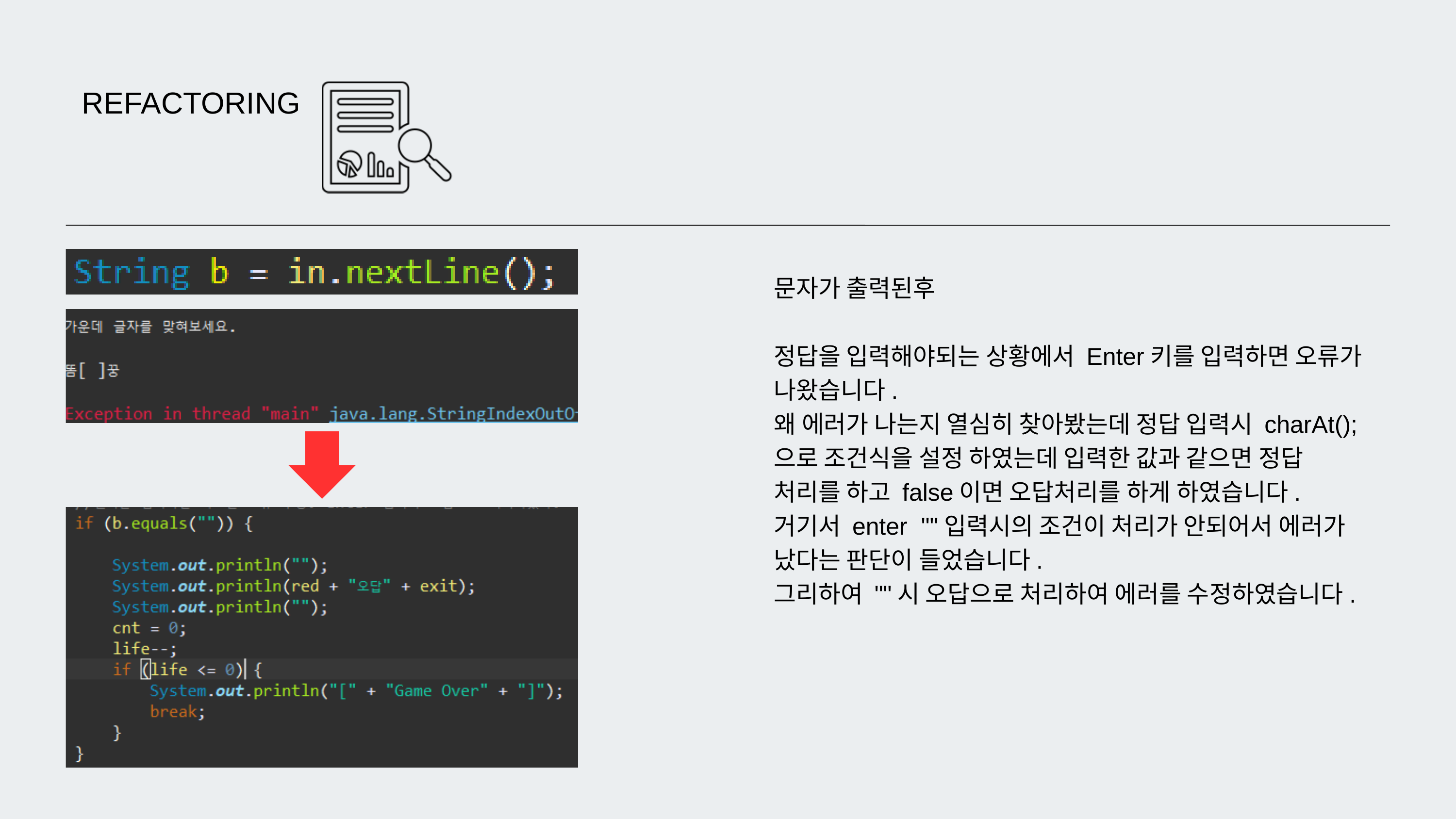

REFACTORING

문자가 출력된후

정답을 입력해야되는 상황에서 Enter키를 입력하면 오류가 나왔습니다.
왜 에러가 나는지 열심히 찾아봤는데 정답 입력시 charAt(); 으로 조건식을 설정 하였는데 입력한 값과 같으면 정답 처리를 하고 false이면 오답처리를 하게 하였습니다.  거기서 enter  ""입력시의 조건이 처리가 안되어서 에러가 났다는 판단이 들었습니다.
그리하여 ""시 오답으로 처리하여 에러를 수정하였습니다.